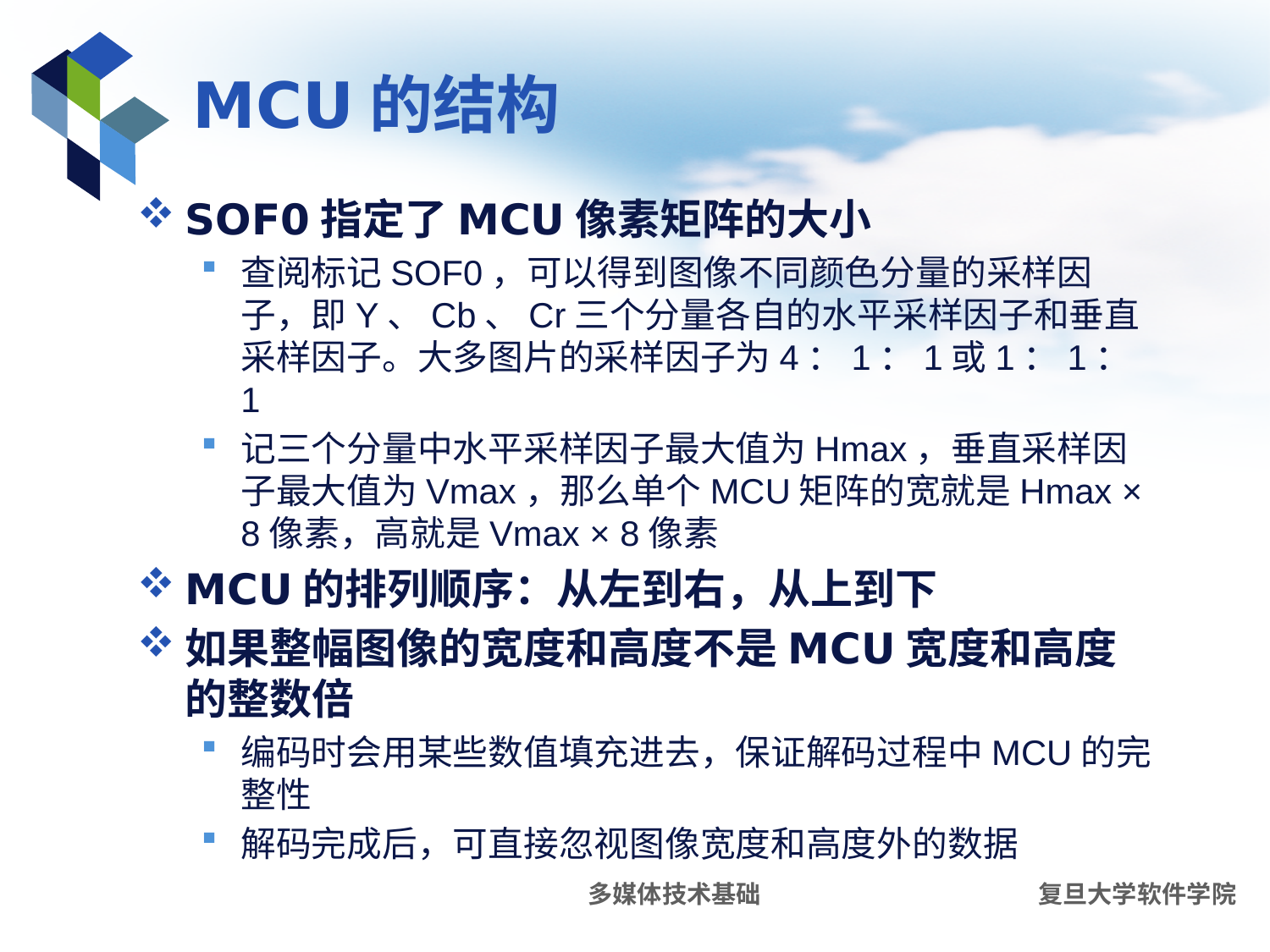

# MCU的结构
SOF0指定了MCU像素矩阵的大小
查阅标记SOF0，可以得到图像不同颜色分量的采样因子，即Y、Cb、Cr三个分量各自的水平采样因子和垂直采样因子。大多图片的采样因子为4：1：1或1：1：1
记三个分量中水平采样因子最大值为Hmax，垂直采样因子最大值为Vmax，那么单个MCU矩阵的宽就是Hmax × 8像素，高就是Vmax × 8像素
MCU的排列顺序：从左到右，从上到下
如果整幅图像的宽度和高度不是MCU宽度和高度的整数倍
编码时会用某些数值填充进去，保证解码过程中MCU的完整性
解码完成后，可直接忽视图像宽度和高度外的数据
多媒体技术基础